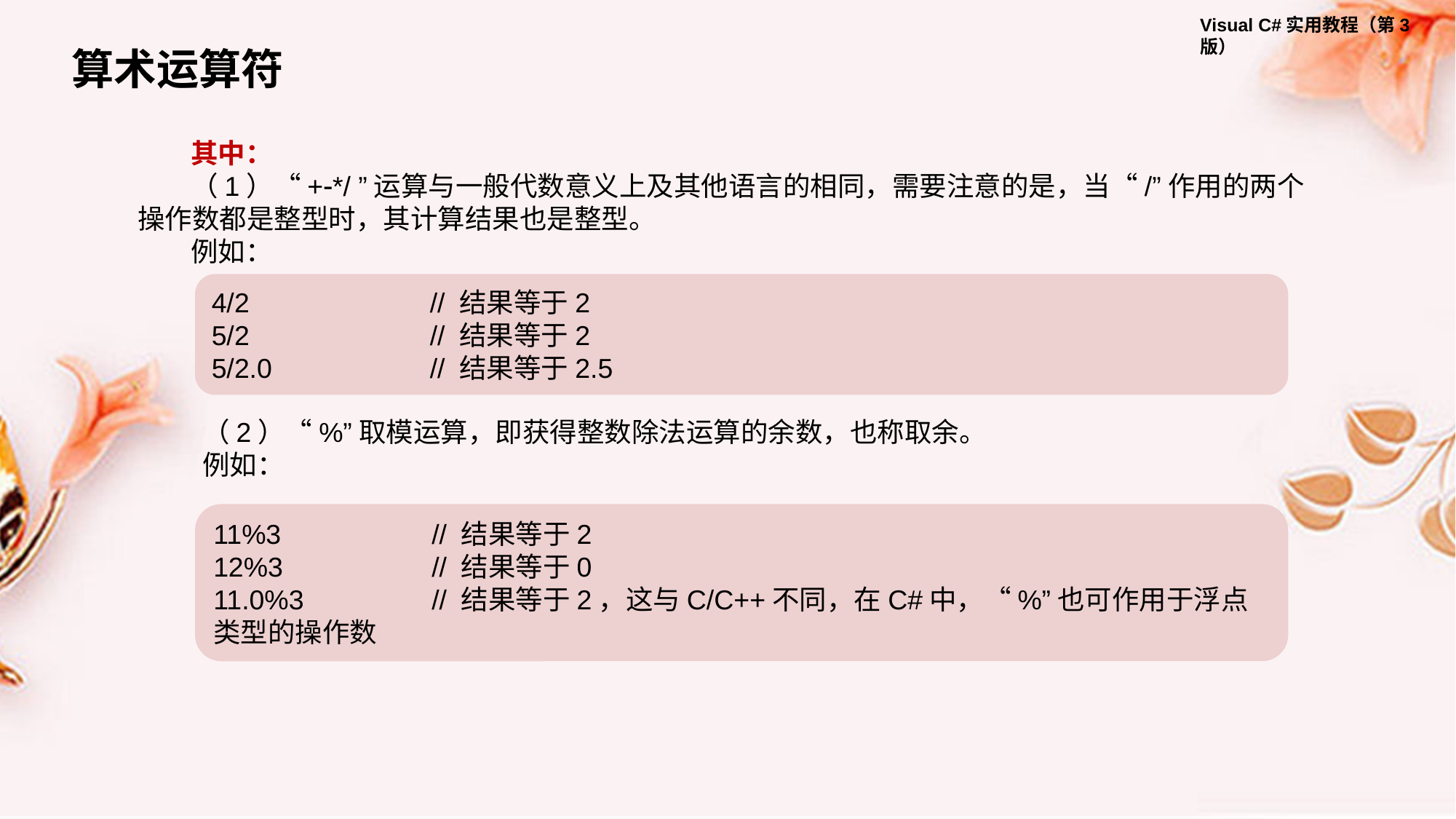

算术运算符
其中：
（1）“+−*/ ”运算与一般代数意义上及其他语言的相同，需要注意的是，当“/”作用的两个操作数都是整型时，其计算结果也是整型。
例如：
4/2      		// 结果等于2
5/2      		// 结果等于2
5/2.0    		// 结果等于2.5
（2）“%”取模运算，即获得整数除法运算的余数，也称取余。
例如：
11%3 		// 结果等于2
12%3  		// 结果等于0
11.0%3   	// 结果等于2，这与C/C++不同，在C#中，“%”也可作用于浮点类型的操作数